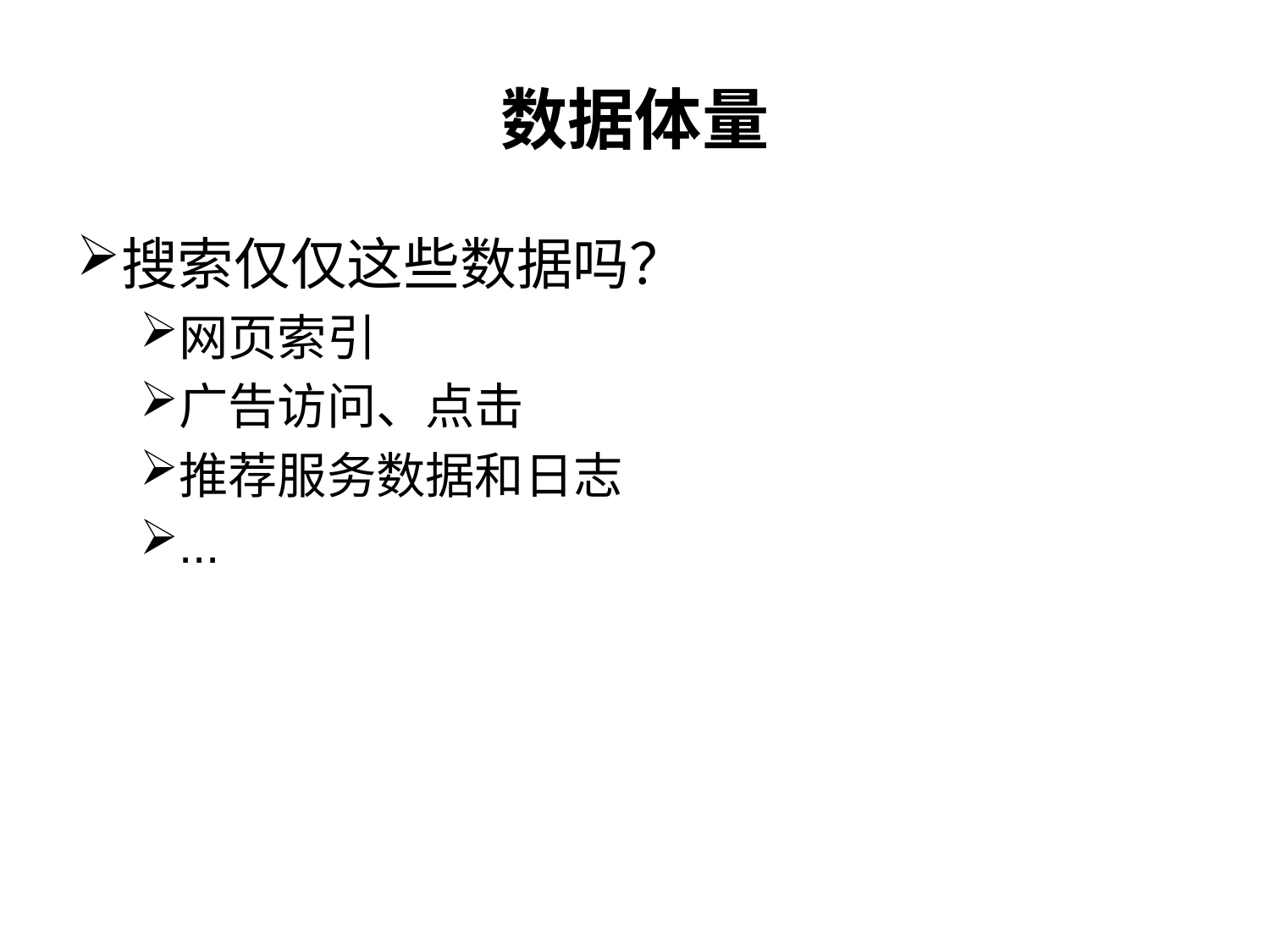

数据体量
搜索仅仅这些数据吗？
网页索引
广告访问、点击
推荐服务数据和日志
...